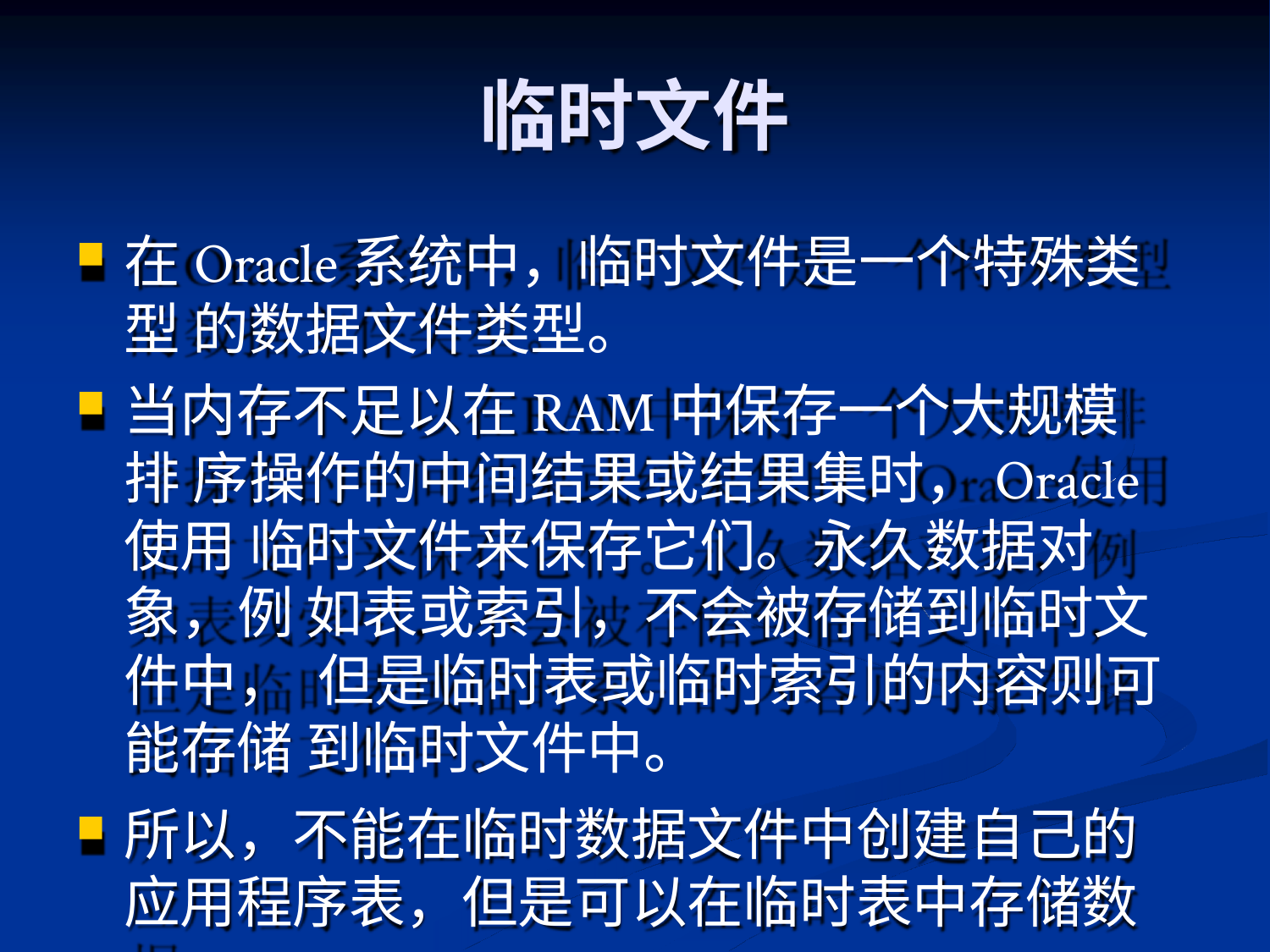

# 临时文件

在Oracle系统中，临时文件是一个特殊类型 的数据文件类型。
当内存不足以在RAM中保存一个大规模排 序操作的中间结果或结果集时，Oracle使用 临时文件来保存它们。永久数据对象，例 如表或索引，不会被存储到临时文件中，  但是临时表或临时索引的内容则可能存储 到临时文件中。
所以，不能在临时数据文件中创建自己的 应用程序表，但是可以在临时表中存储数